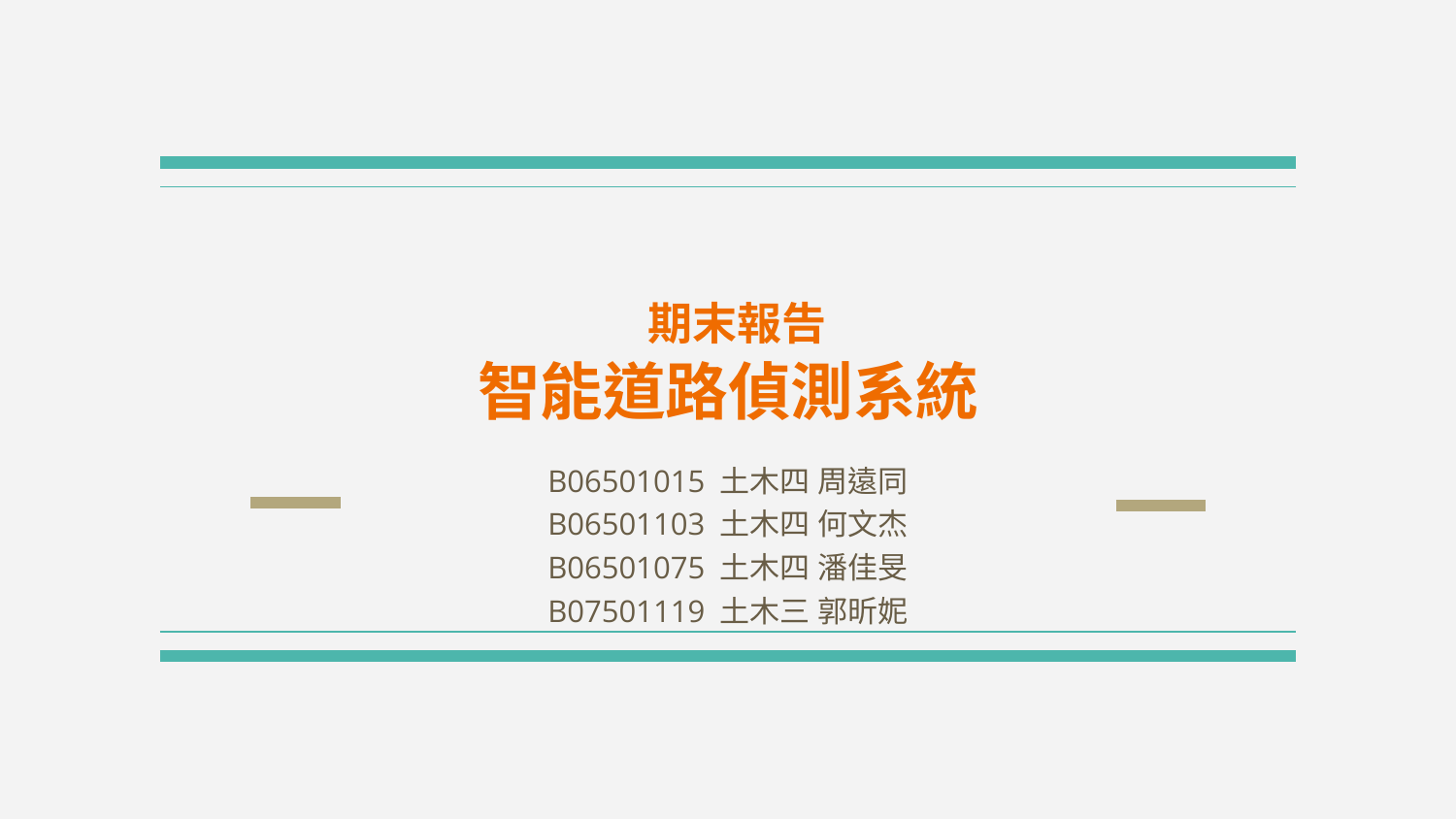

# 期末報告
智能道路偵測系統

B06501015 土木四 周遠同

B06501103 土木四 何文杰

B06501075 土木四 潘佳旻

B07501119 土木三 郭昕妮